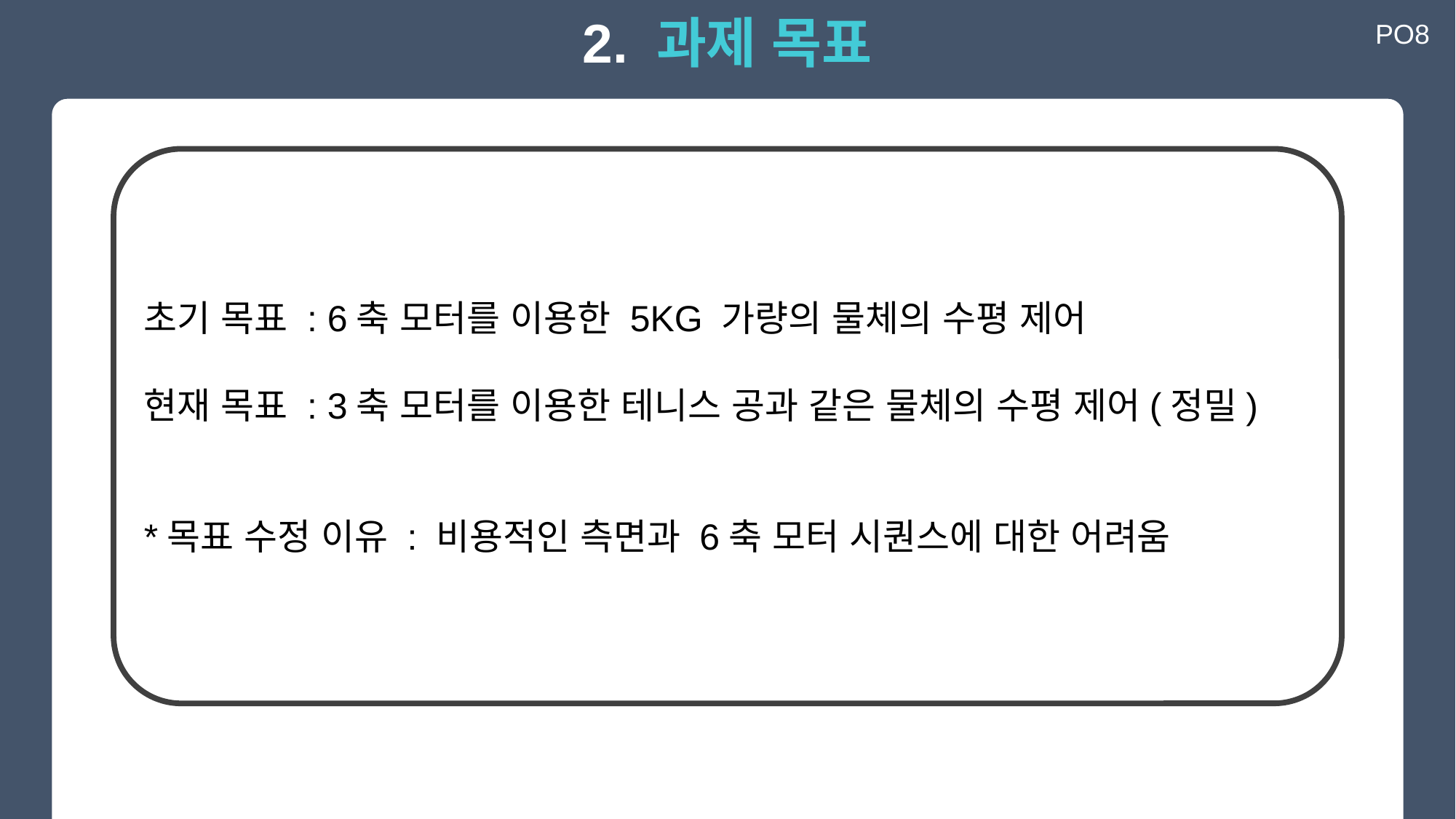

2. 과제 목표
PO8
초기 목표 : 6축 모터를 이용한 5KG 가량의 물체의 수평 제어

현재 목표 : 3축 모터를 이용한 테니스 공과 같은 물체의 수평 제어(정밀)

*목표 수정 이유 : 비용적인 측면과 6축 모터 시퀀스에 대한 어려움